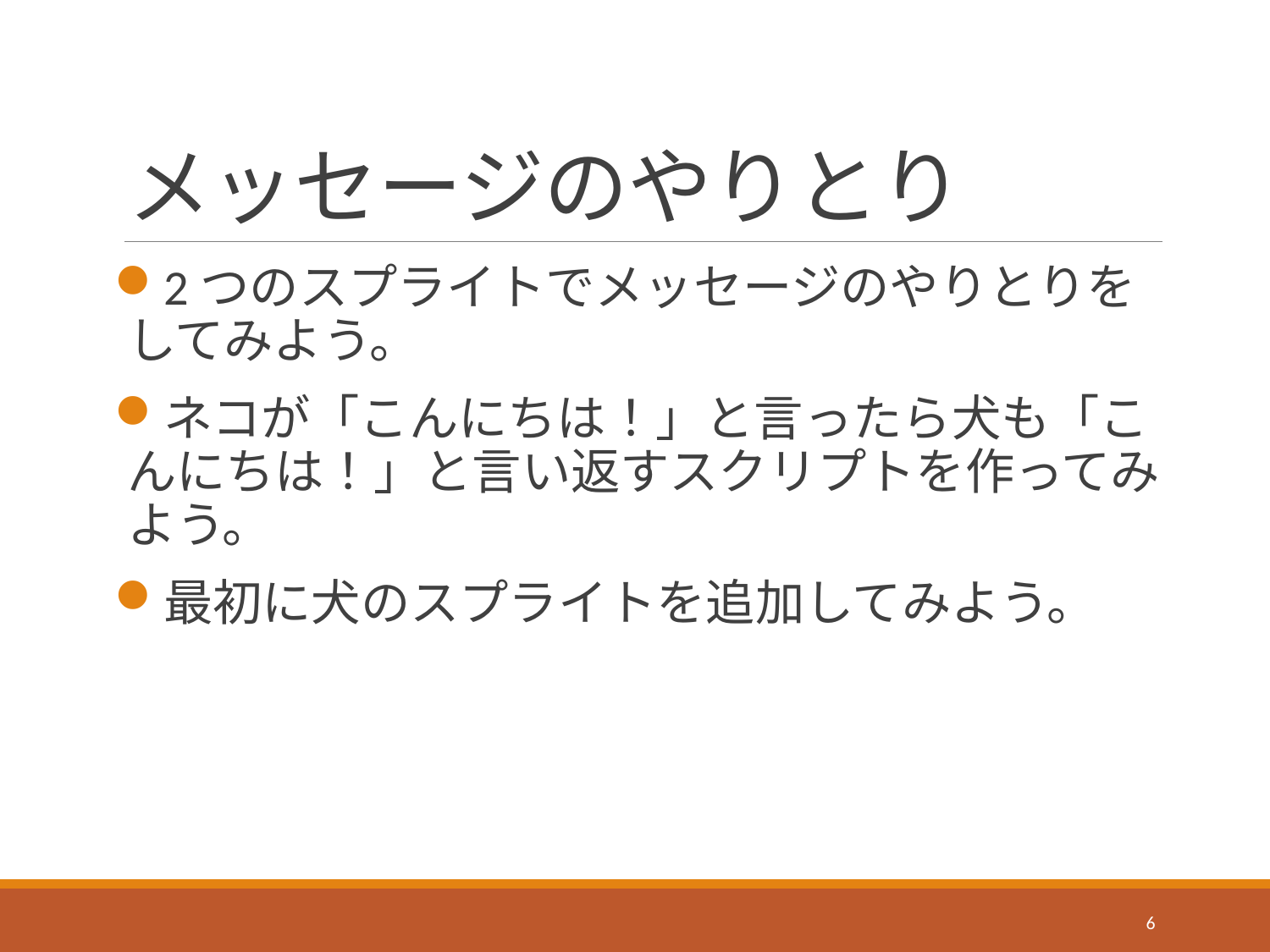

# メッセージのやりとり
2つのスプライトでメッセージのやりとりをしてみよう。
ネコが「こんにちは！」と言ったら犬も「こんにちは！」と言い返すスクリプトを作ってみよう。
最初に犬のスプライトを追加してみよう。
6